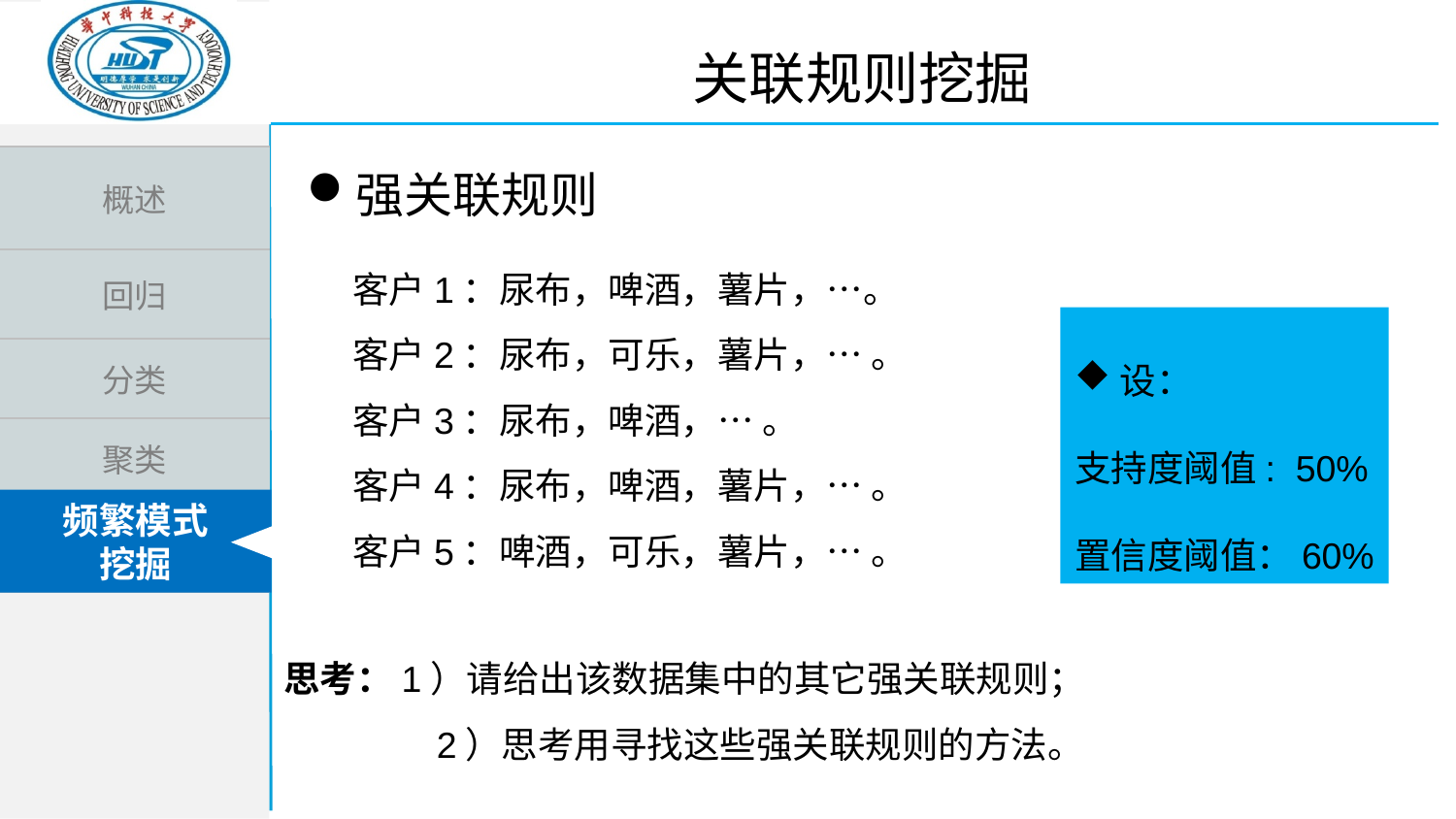

关联规则挖掘
强关联规则
客户1：尿布，啤酒，薯片，…。
客户2：尿布，可乐，薯片，… 。
客户3：尿布，啤酒，… 。
客户4：尿布，啤酒，薯片，… 。
客户5：啤酒，可乐，薯片，… 。
设：
支持度阈值:  50%
置信度阈值：60%
思考：1）请给出该数据集中的其它强关联规则；
               2）思考用寻找这些强关联规则的方法。